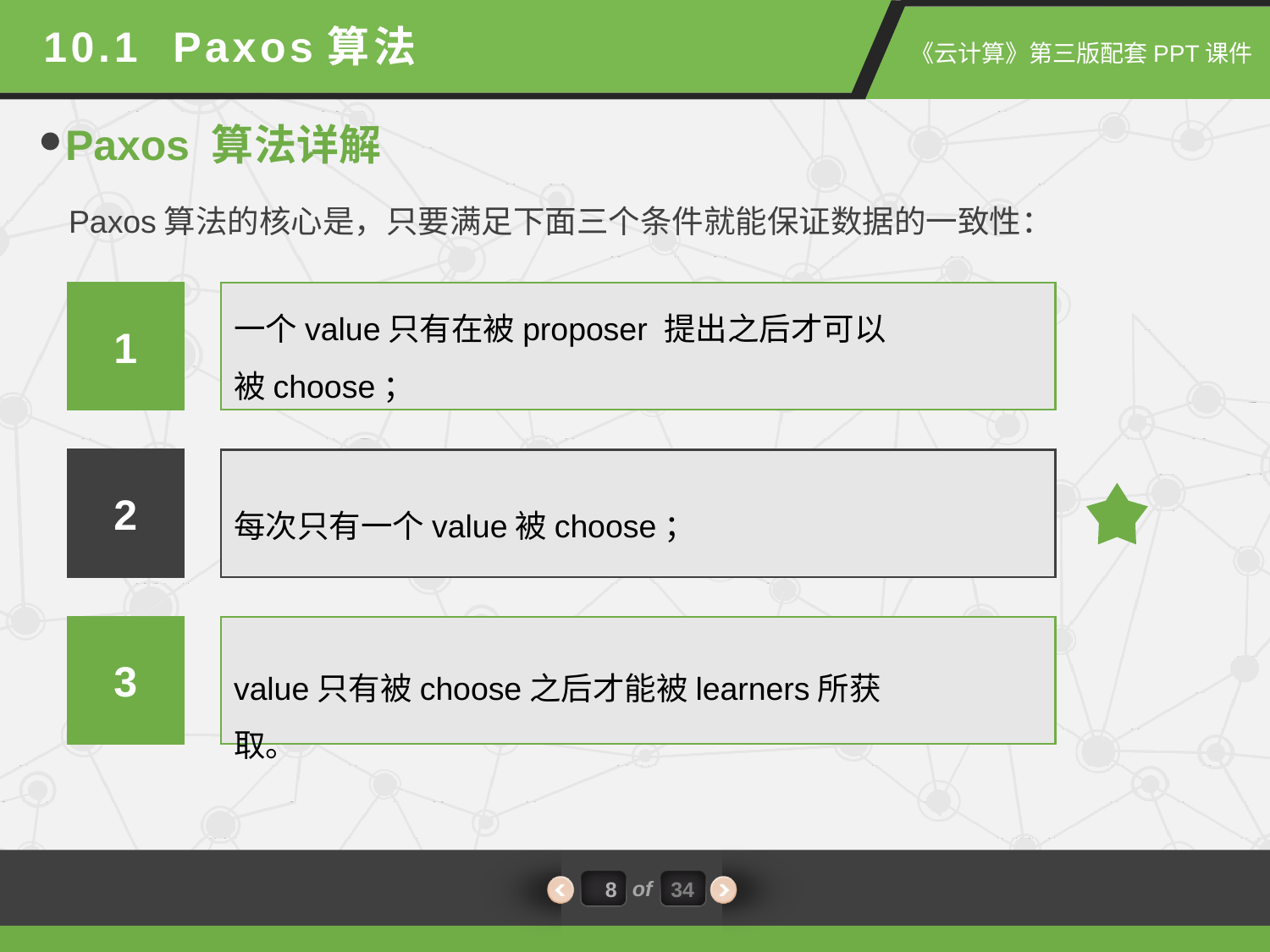

10.1  Paxos算法
Paxos 算法详解

Paxos算法的核心是，只要满足下面三个条件就能保证数据的一致性：
1

一个value只有在被proposer 提出之后才可以被choose；
2

每次只有一个value被choose；

3

value只有被choose之后才能被learners所获取。
8